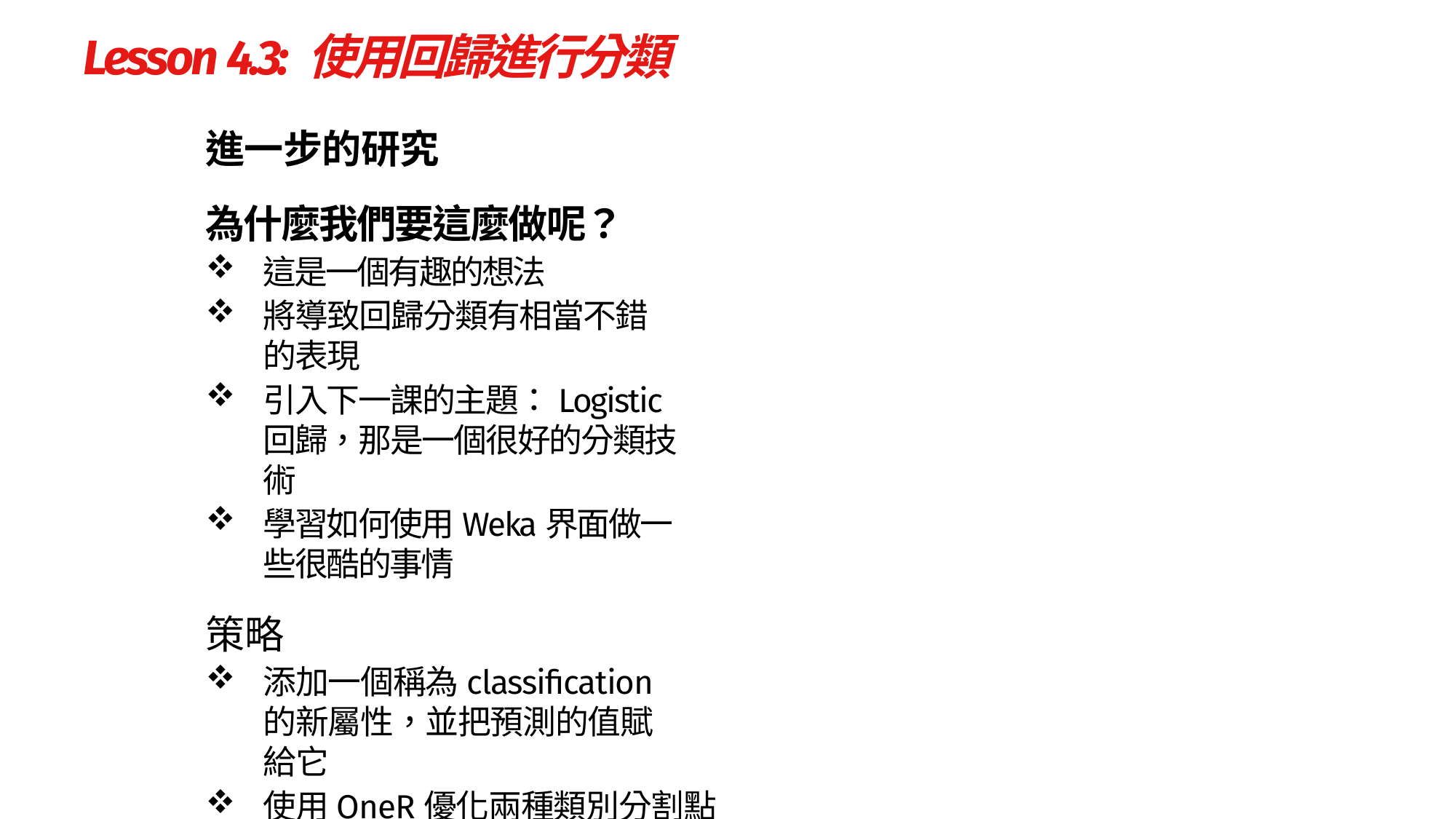

# Lesson 4.3: 使用回歸進行分類
進一步的研究
為什麼我們要這麼做呢？
這是一個有趣的想法
將導致回歸分類有相當不錯的表現
引入下一課的主題：Logistic回歸，那是一個很好的分類技術
學習如何使用Weka界面做一些很酷的事情
策略
添加一個稱為classification的新屬性，並把預測的值賦給它
使用OneR優化兩種類別分割點
首先將類別值恢復回原來的名詞性值，因為我們剛剛將它轉換成數值